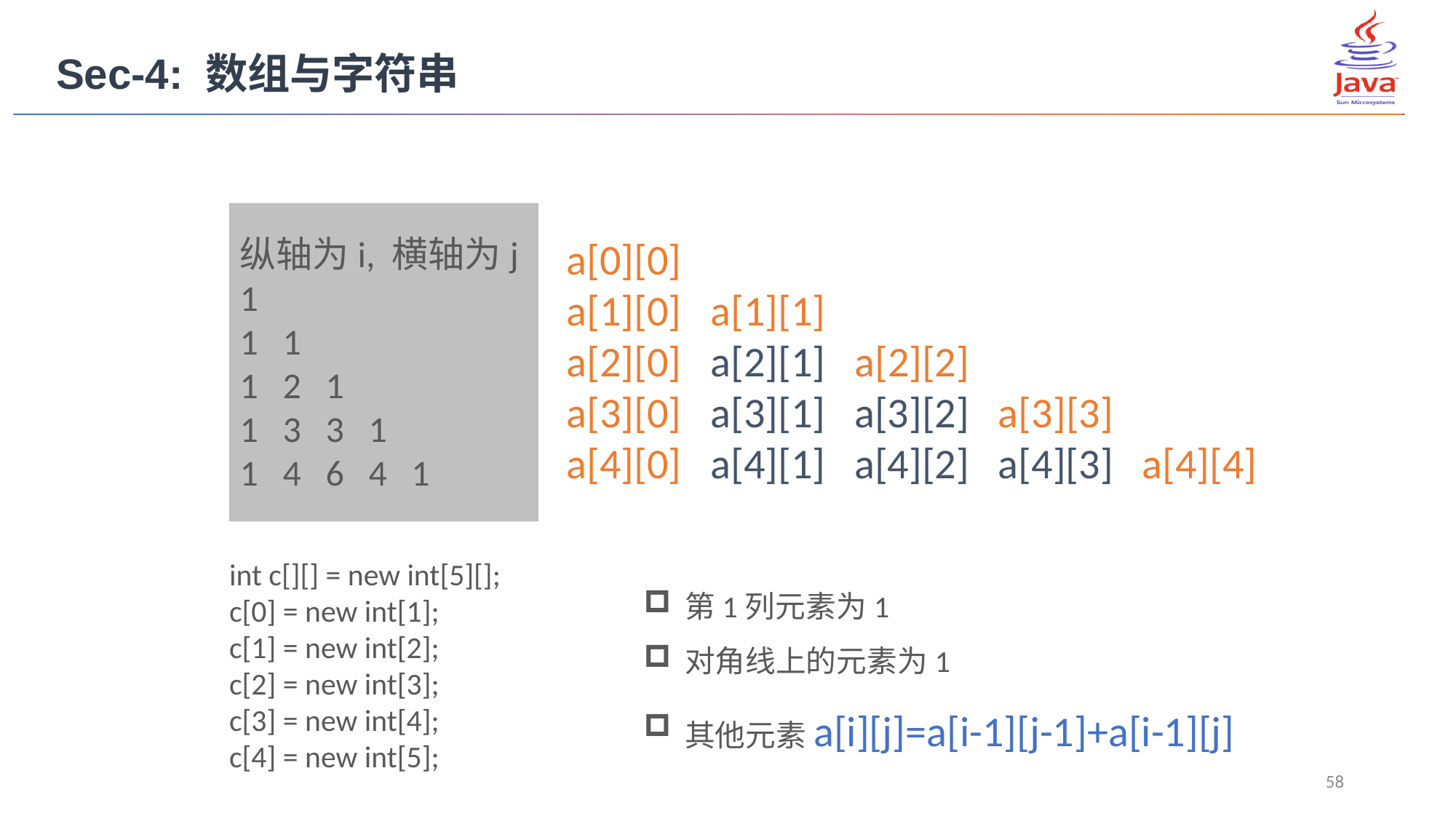

Sec-4: 数组与字符串
纵轴为i, 横轴为j
1
1   1
1   2   1
1   3   3   1
1   4   6   4   1
a[0][0]
a[1][0]   a[1][1]
a[2][0]   a[2][1]   a[2][2]
a[3][0]   a[3][1]   a[3][2]   a[3][3]
a[4][0]   a[4][1]   a[4][2]   a[4][3]   a[4][4]
int c[][] = new int[5][];
c[0] = new int[1];
c[1] = new int[2];
c[2] = new int[3];
c[3] = new int[4];
c[4] = new int[5];
第1列元素为1
对角线上的元素为1
其他元素a[i][j]=a[i-1][j-1]+a[i-1][j]
58